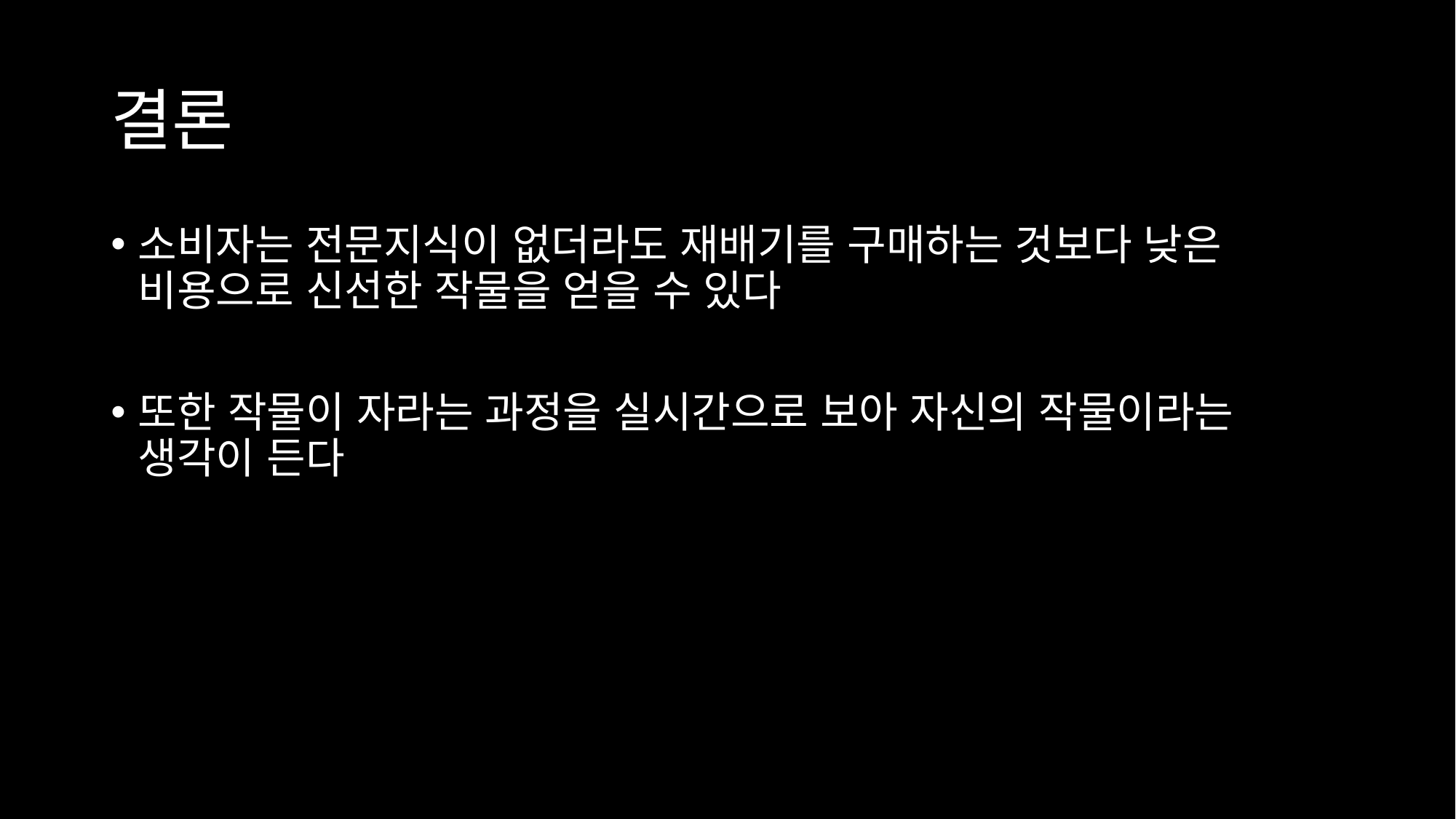

# 결론
소비자는 전문지식이 없더라도 재배기를 구매하는 것보다 낮은 비용으로 신선한 작물을 얻을 수 있다

또한 작물이 자라는 과정을 실시간으로 보아 자신의 작물이라는 생각이 든다